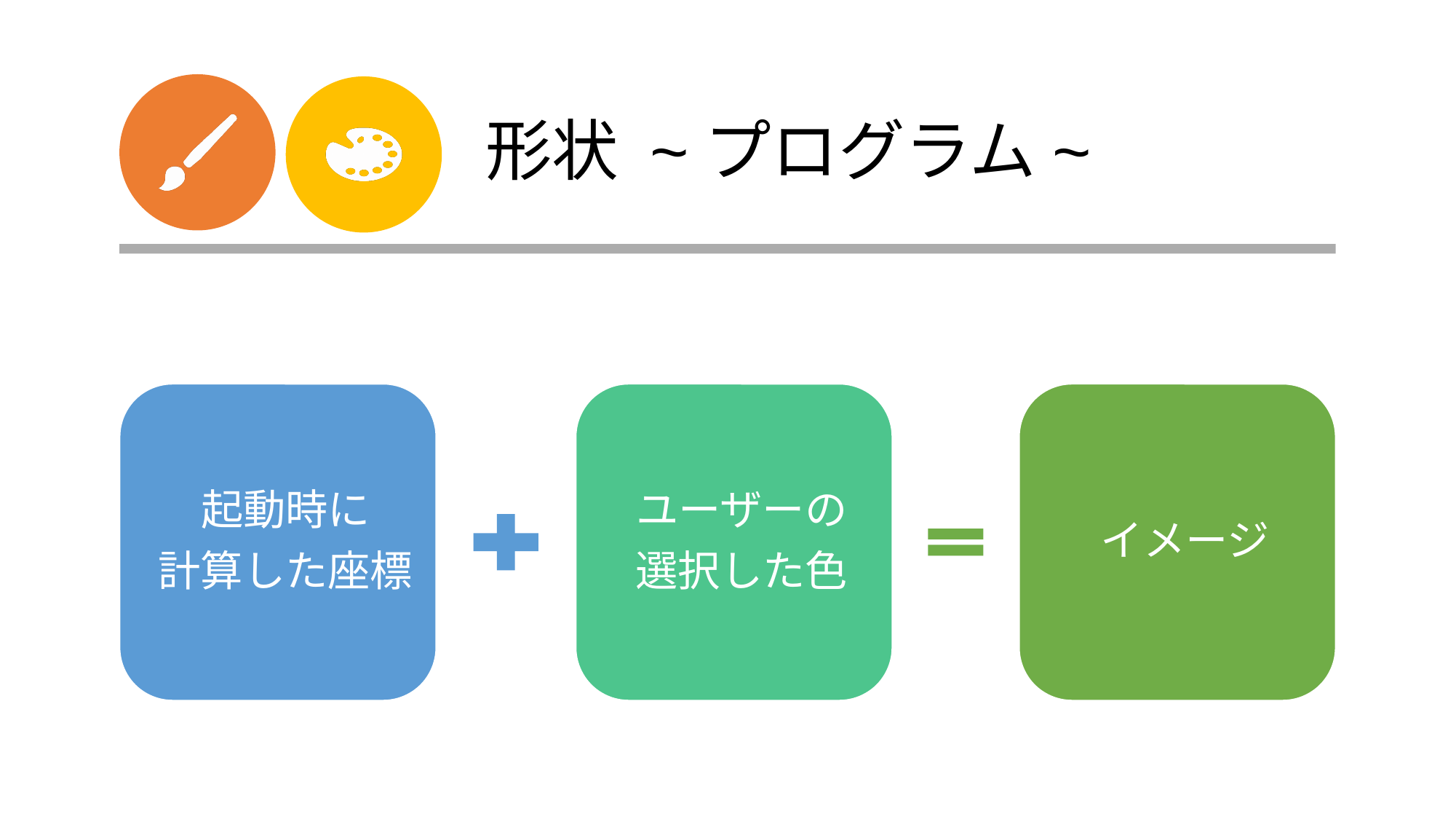

# 形状 ~プログラム~

起動時に
計算した座標

ユーザーの
選択した色

イメージ